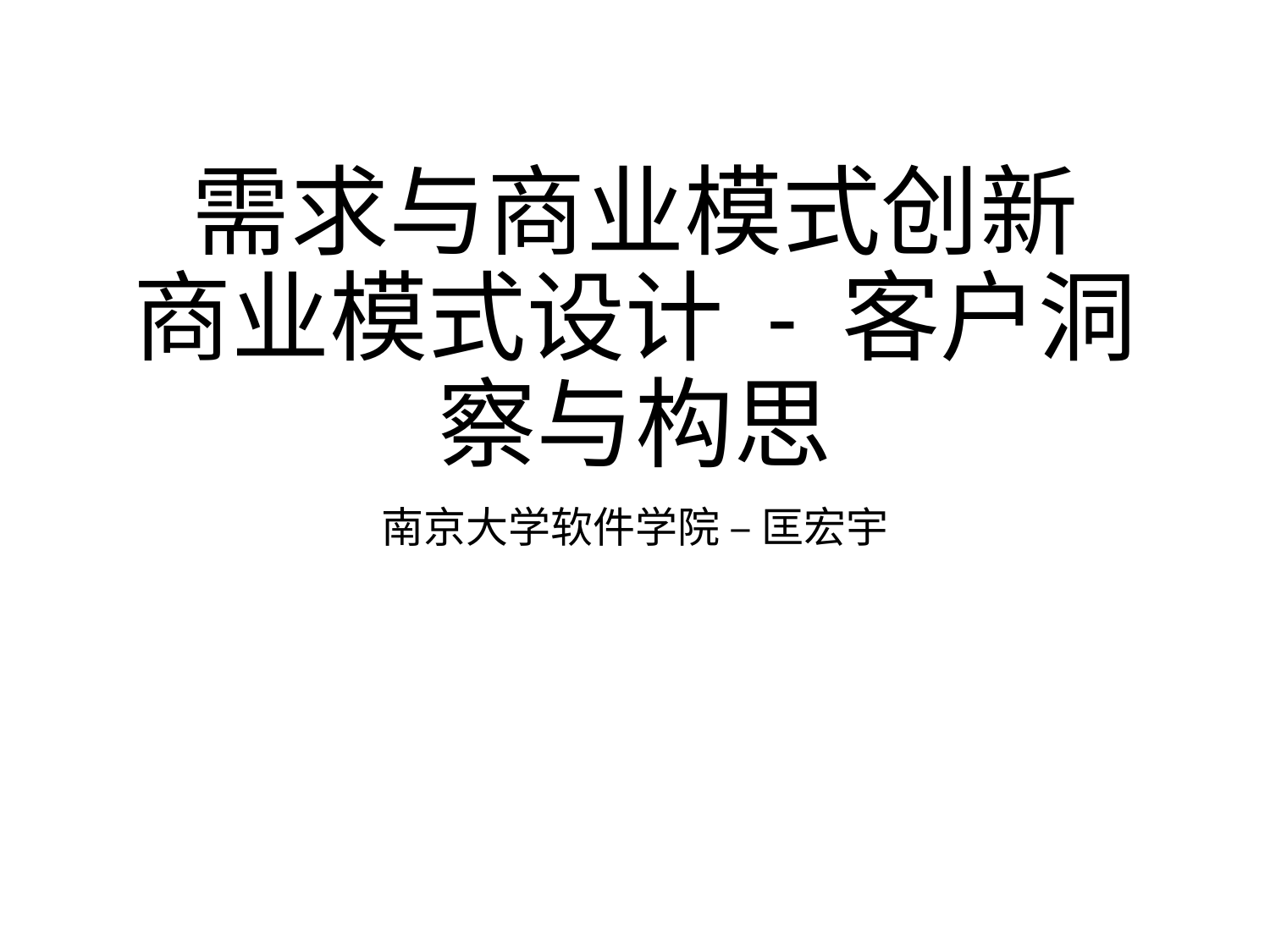

# 需求与商业模式创新 商业模式设计 - 客户洞察与构思
南京大学软件学院 – 匡宏宇